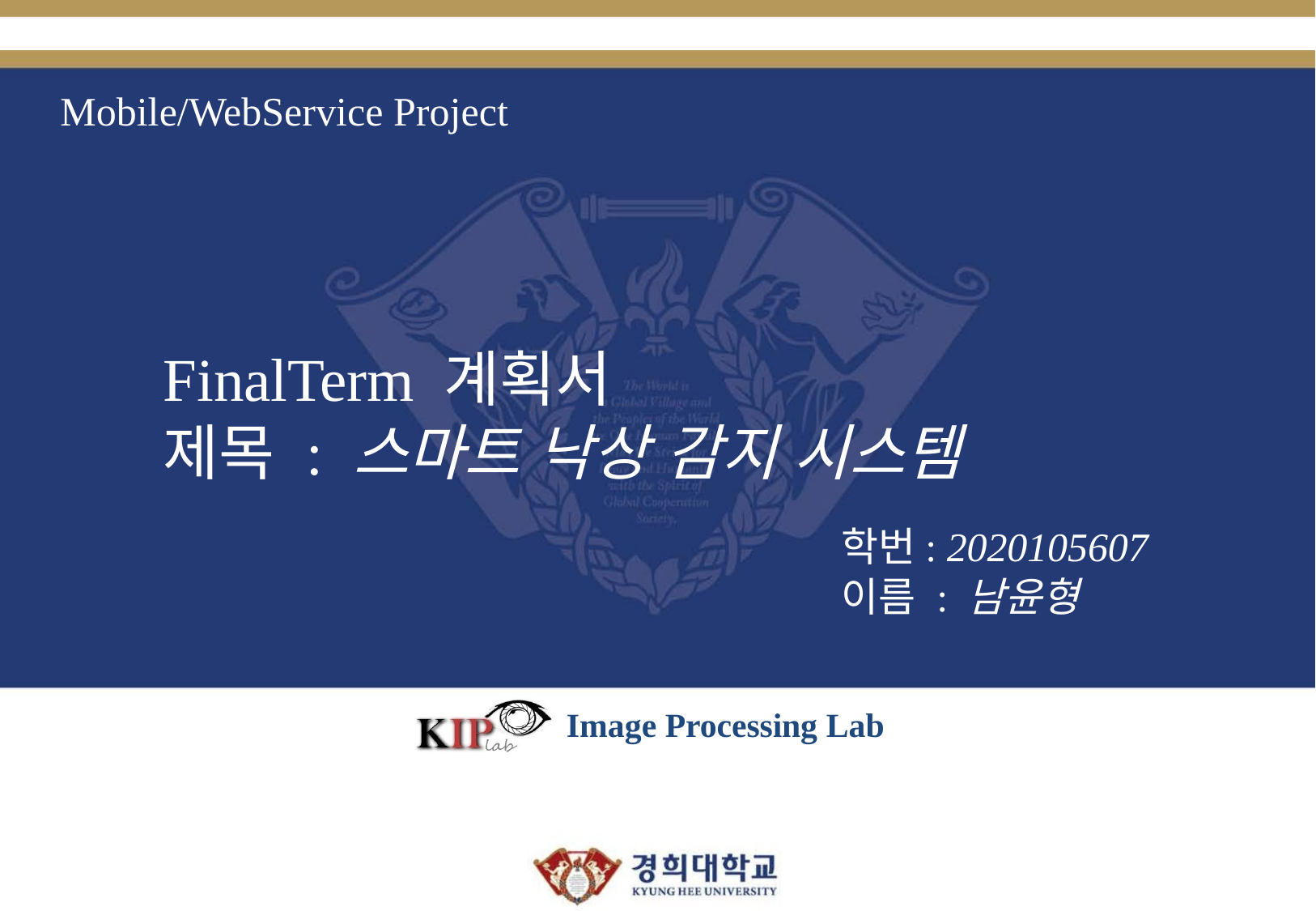

# Mobile/WebService Project
FinalTerm 계획서
제목 : 스마트 낙상 감지 시스템
학번: 2020105607
이름 : 남윤형

Image Processing Lab